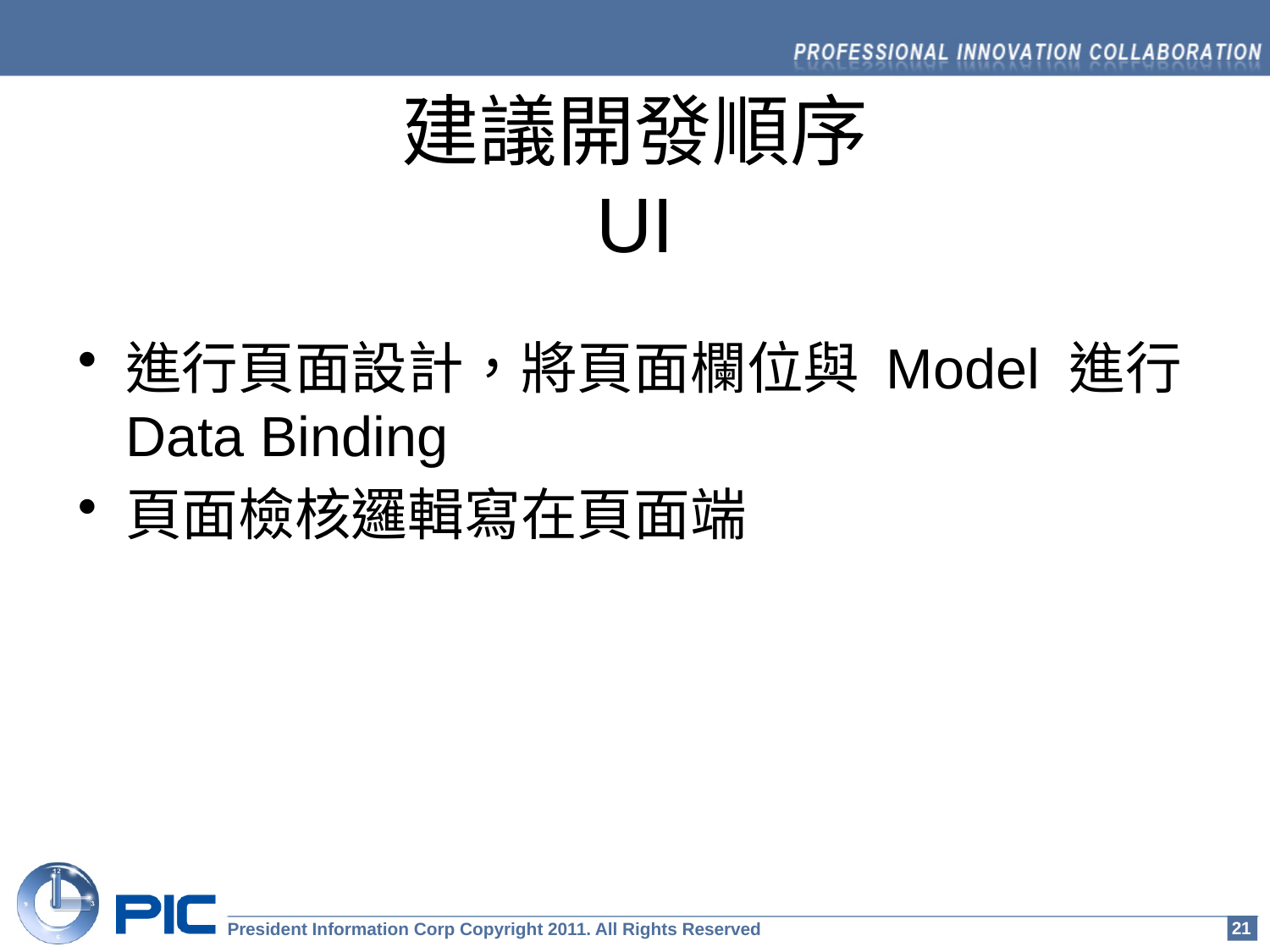

# 建議開發順序 UI
進行頁面設計，將頁面欄位與 Model 進行 Data Binding
頁面檢核邏輯寫在頁面端